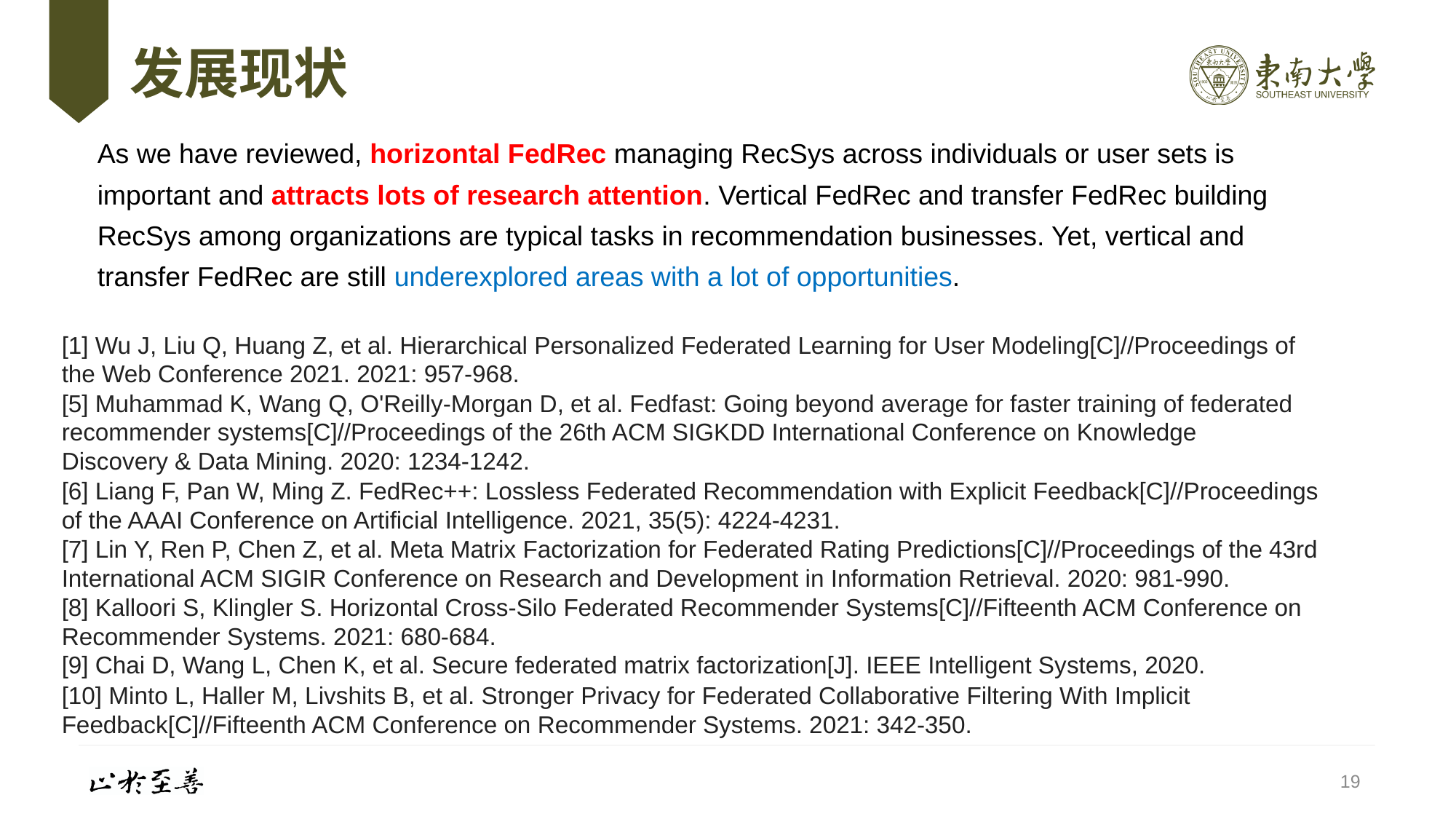

# 发展现状
As we have reviewed, horizontal FedRec managing RecSys across individuals or user sets is important and attracts lots of research attention. Vertical FedRec and transfer FedRec building RecSys among organizations are typical tasks in recommendation businesses. Yet, vertical and transfer FedRec are still underexplored areas with a lot of opportunities.

[1] Wu J, Liu Q, Huang Z, et al. Hierarchical Personalized Federated Learning for User Modeling[C]//Proceedings of the Web Conference 2021. 2021: 957-968.
[5] Muhammad K, Wang Q, O'Reilly-Morgan D, et al. Fedfast: Going beyond average for faster training of federated recommender systems[C]//Proceedings of the 26th ACM SIGKDD International Conference on Knowledge Discovery & Data Mining. 2020: 1234-1242.
[6] Liang F, Pan W, Ming Z. FedRec++: Lossless Federated Recommendation with Explicit Feedback[C]//Proceedings of the AAAI Conference on Artificial Intelligence. 2021, 35(5): 4224-4231.
[7] Lin Y, Ren P, Chen Z, et al. Meta Matrix Factorization for Federated Rating Predictions[C]//Proceedings of the 43rd International ACM SIGIR Conference on Research and Development in Information Retrieval. 2020: 981-990.
[8] Kalloori S, Klingler S. Horizontal Cross-Silo Federated Recommender Systems[C]//Fifteenth ACM Conference on Recommender Systems. 2021: 680-684.
[9] Chai D, Wang L, Chen K, et al. Secure federated matrix factorization[J]. IEEE Intelligent Systems, 2020.
[10] Minto L, Haller M, Livshits B, et al. Stronger Privacy for Federated Collaborative Filtering With Implicit Feedback[C]//Fifteenth ACM Conference on Recommender Systems. 2021: 342-350.
19